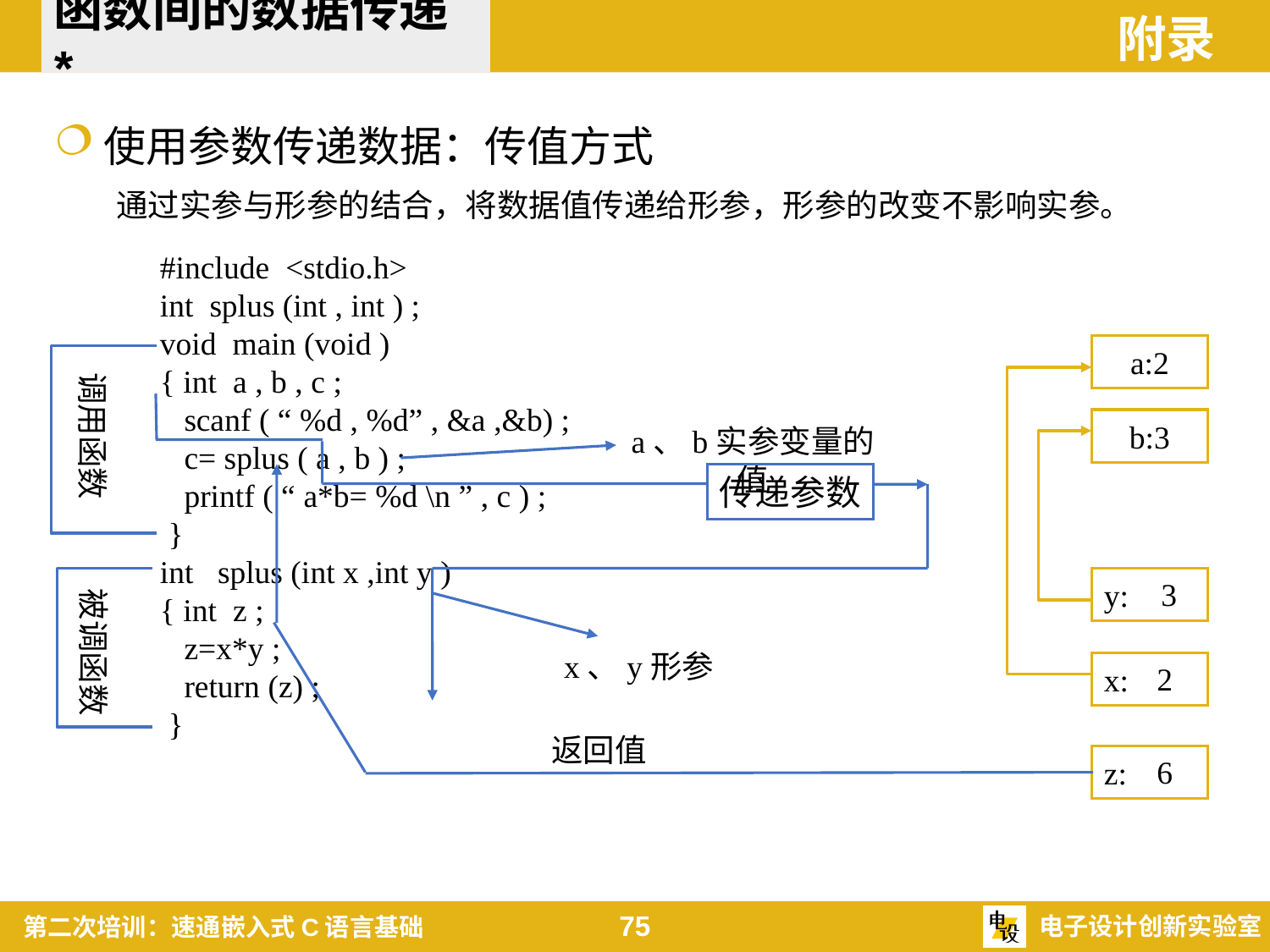

函数间的数据传递*
附录
使用参数传递数据：传值方式
通过实参与形参的结合，将数据值传递给形参，形参的改变不影响实参。
#include  <stdio.h>
int  splus (int , int ) ;
void  main (void )
{ int  a , b , c ;
   scanf ( “ %d , %d” , &a ,&b) ;
   c= splus ( a , b ) ;
   printf ( “ a*b= %d \n ” , c ) ;
 }
int   splus (int x ,int y )
{ int  z ;
   z=x*y ;
   return (z) ;
 }
a:2

调用函数

b:3
a、b实参变量的值

传递参数

y:
3
被调函数

x、y形参
x:
2
返回值
z:
6

75